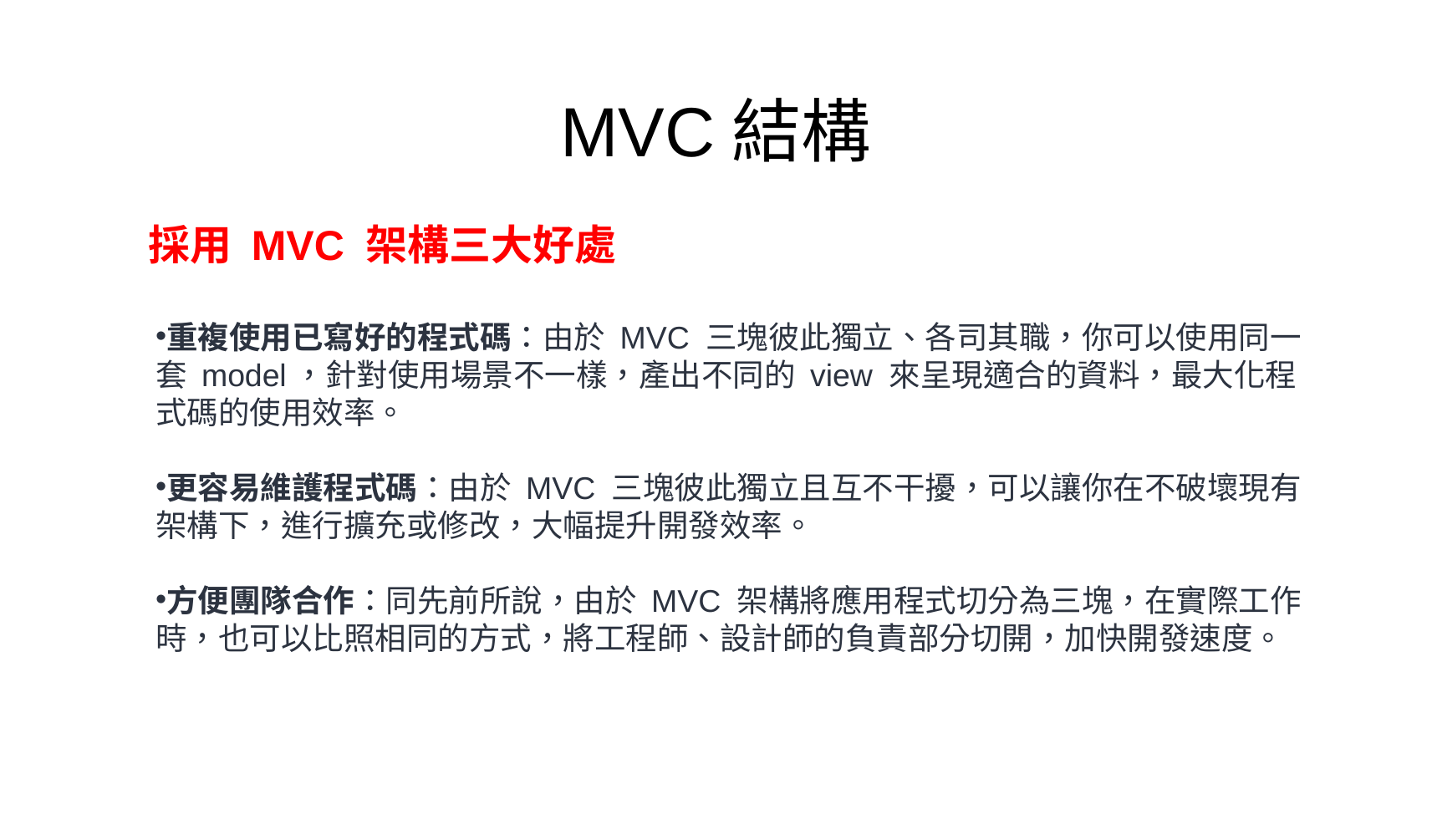

# MVC結構
採用 MVC 架構三大好處
重複使用已寫好的程式碼：由於 MVC 三塊彼此獨立、各司其職，你可以使用同一套 model，針對使用場景不一樣，產出不同的 view 來呈現適合的資料，最大化程式碼的使用效率。

更容易維護程式碼：由於 MVC 三塊彼此獨立且互不干擾，可以讓你在不破壞現有架構下，進行擴充或修改，大幅提升開發效率。

方便團隊合作：同先前所說，由於 MVC 架構將應用程式切分為三塊，在實際工作時，也可以比照相同的方式，將工程師、設計師的負責部分切開，加快開發速度。